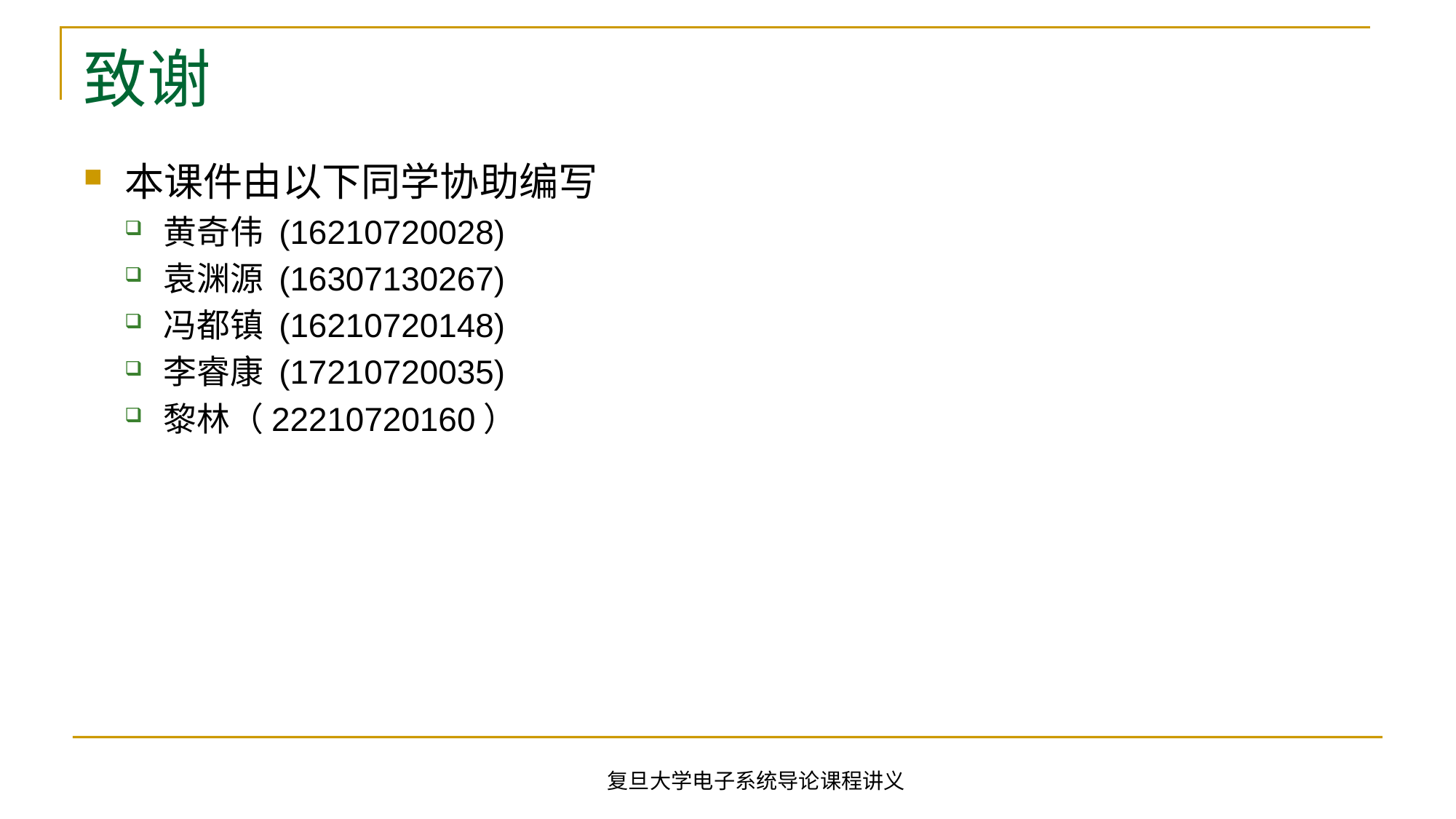

# 致谢
本课件由以下同学协助编写
黄奇伟 (16210720028)
袁渊源 (16307130267)
冯都镇 (16210720148)
李睿康 (17210720035)
黎林（22210720160）